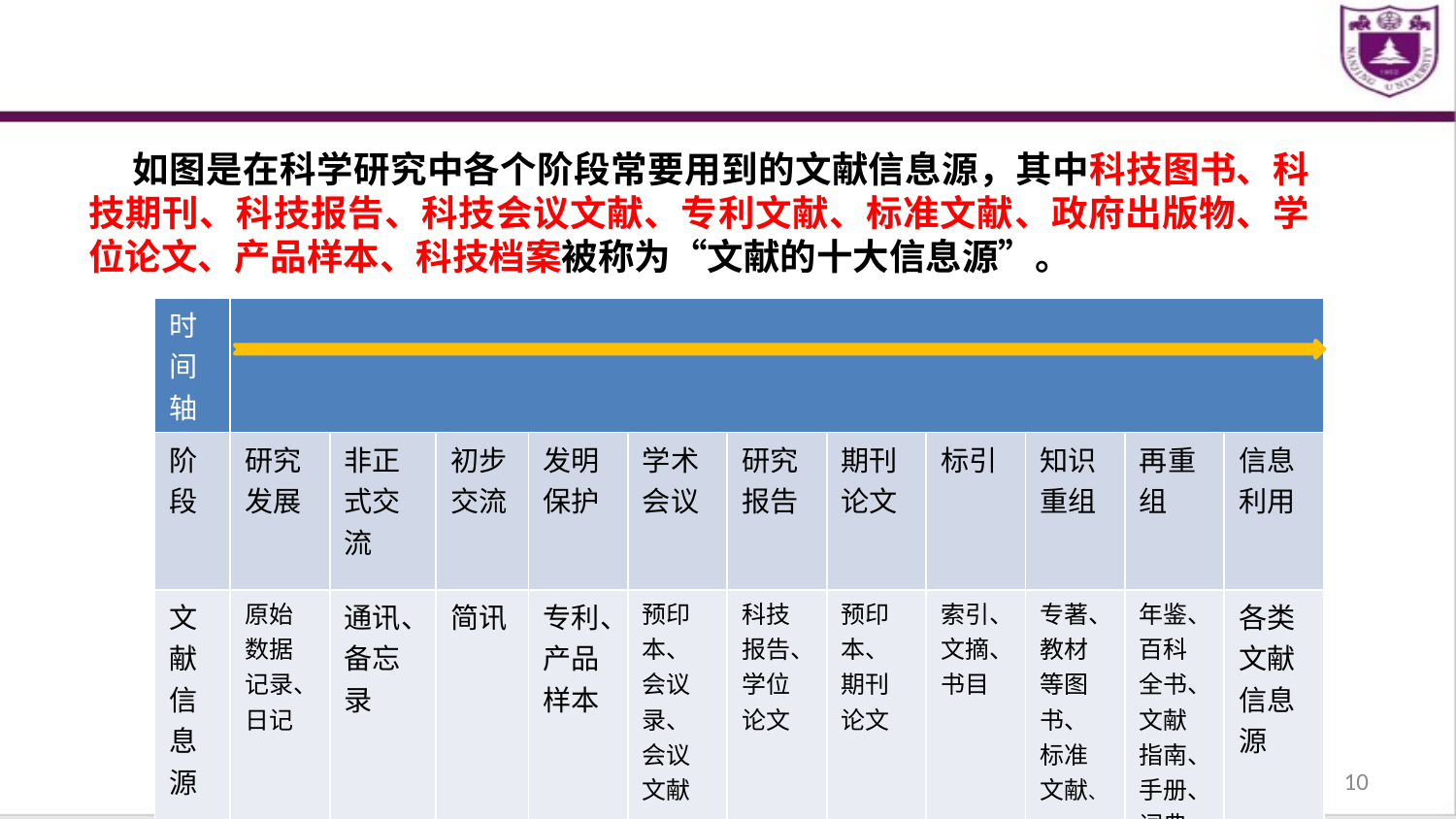

如图是在科学研究中各个阶段常要用到的文献信息源，其中科技图书、科技期刊、科技报告、科技会议文献、专利文献、标准文献、政府出版物、学位论文、产品样本、科技档案被称为“文献的十大信息源”。
| 时间轴 |  |  |  |  |  |  |  |  |  |  |  |
| --- | --- | --- | --- | --- | --- | --- | --- | --- | --- | --- | --- |
| 阶段 | 研究发展 | 非正式交流 | 初步交流 | 发明保护 | 学术会议 | 研究报告 | 期刊论文 | 标引 | 知识重组 | 再重组 | 信息利用 |
| 文献信息源 | 原始数据记录、日记 | 通讯、备忘录 | 简讯 | 专利、产品样本 | 预印本、会议录、会议文献 | 科技报告、学位论文 | 预印本、期刊论文 | 索引、文摘、书目 | 专著、教材等图书、标准文献、 | 年鉴、百科全书、文献指南、手册、词典 | 各类文献信息源 |

10